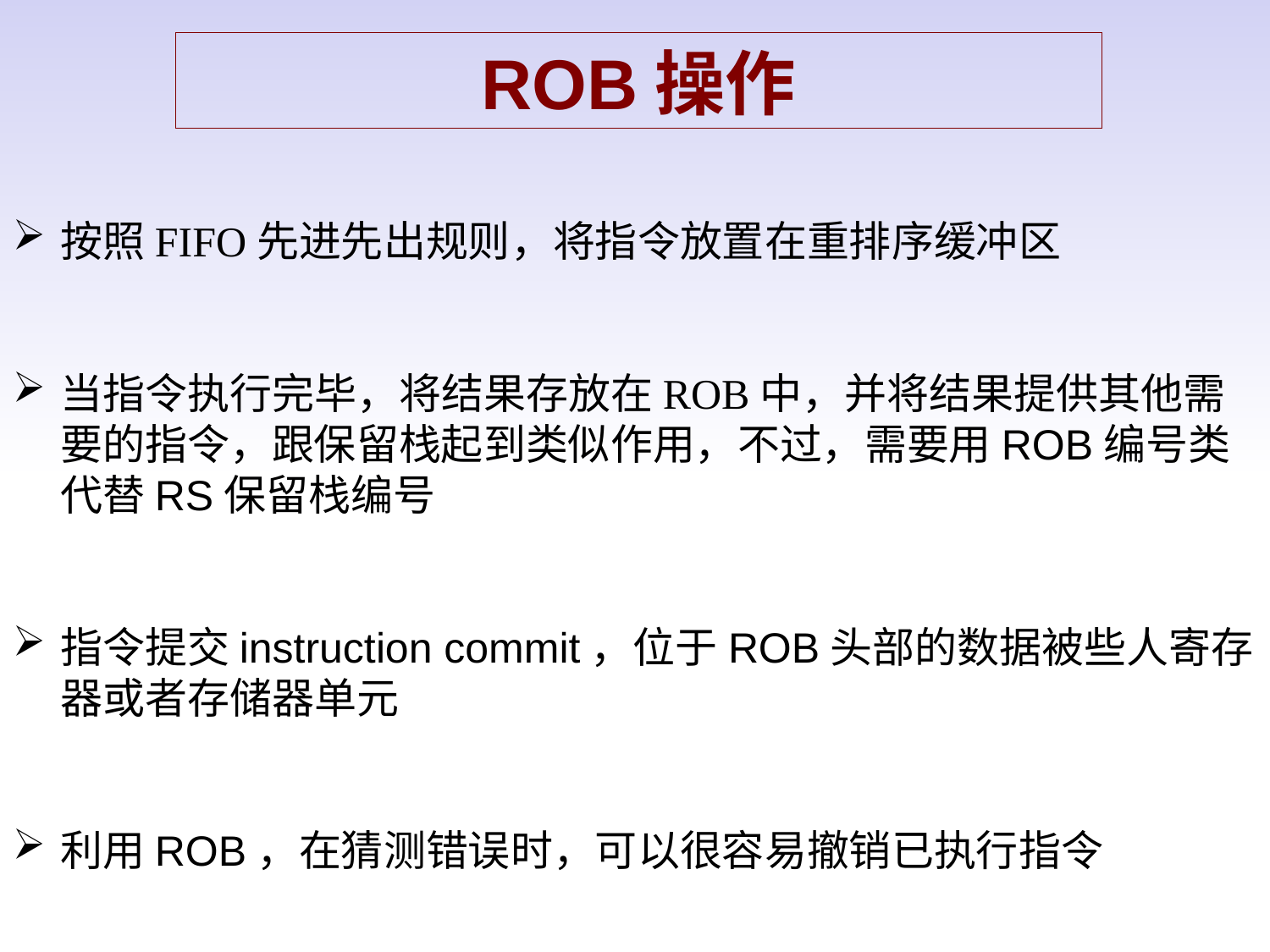

ROB操作
按照FIFO先进先出规则，将指令放置在重排序缓冲区

当指令执行完毕，将结果存放在ROB中，并将结果提供其他需要的指令，跟保留栈起到类似作用，不过，需要用ROB编号类代替RS保留栈编号

指令提交instruction commit，位于ROB头部的数据被些人寄存器或者存储器单元

利用ROB，在猜测错误时，可以很容易撤销已执行指令